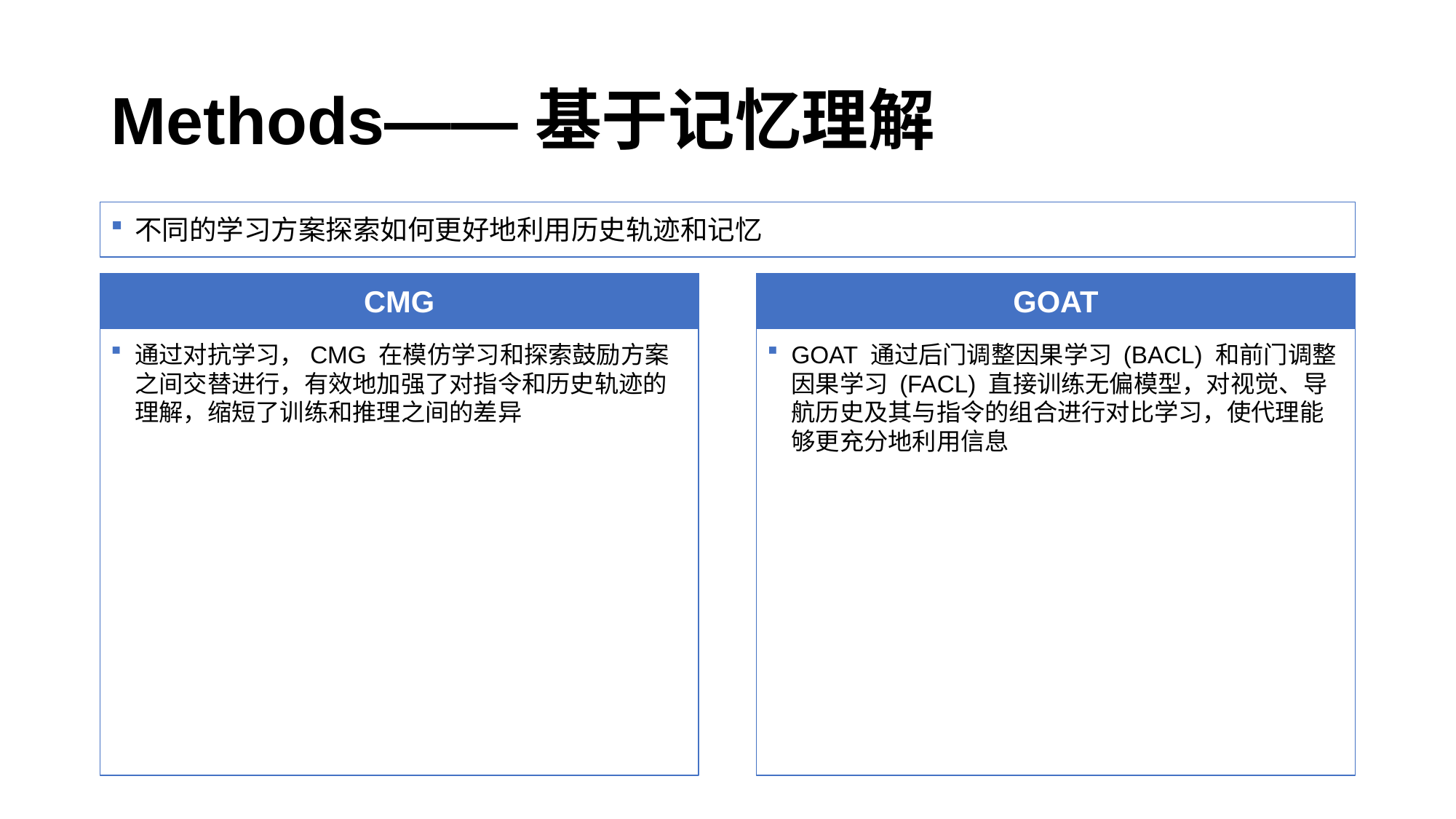

# Methods——基于记忆理解
不同的学习方案探索如何更好地利用历史轨迹和记忆

CMG
GOAT
通过对抗学习，CMG 在模仿学习和探索鼓励方案之间交替进行，有效地加强了对指令和历史轨迹的理解，缩短了训练和推理之间的差异

GOAT 通过后门调整因果学习 (BACL) 和前门调整因果学习 (FACL) 直接训练无偏模型，对视觉、导航历史及其与指令的组合进行对比学习，使代理能够更充分地利用信息